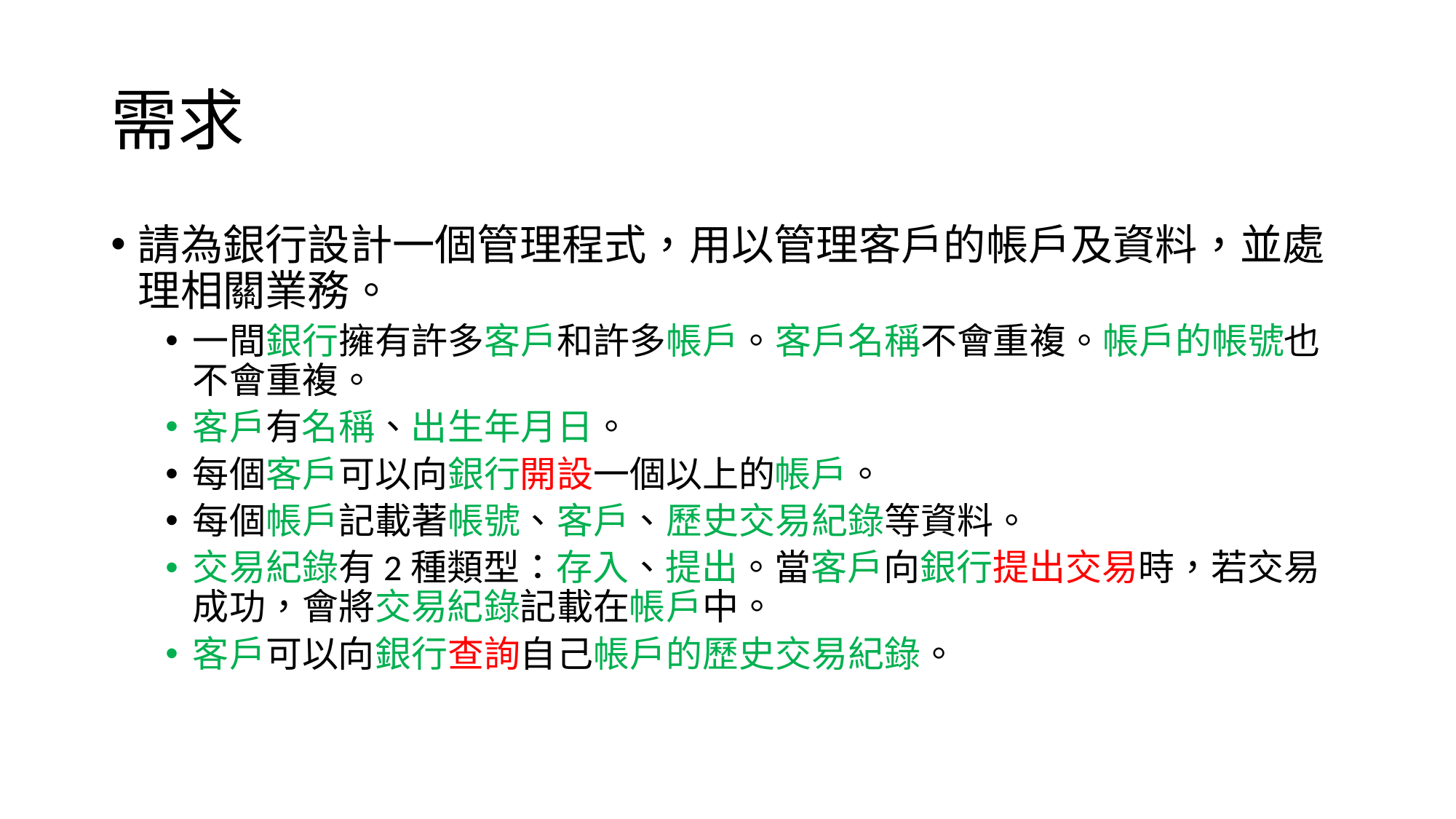

# 需求
請為銀行設計一個管理程式，用以管理客戶的帳戶及資料，並處理相關業務。
一間銀行擁有許多客戶和許多帳戶。客戶名稱不會重複。帳戶的帳號也不會重複。
客戶有名稱、出生年月日。
每個客戶可以向銀行開設一個以上的帳戶。
每個帳戶記載著帳號、客戶、歷史交易紀錄等資料。
交易紀錄有2種類型：存入、提出。當客戶向銀行提出交易時，若交易成功，會將交易紀錄記載在帳戶中。
客戶可以向銀行查詢自己帳戶的歷史交易紀錄。